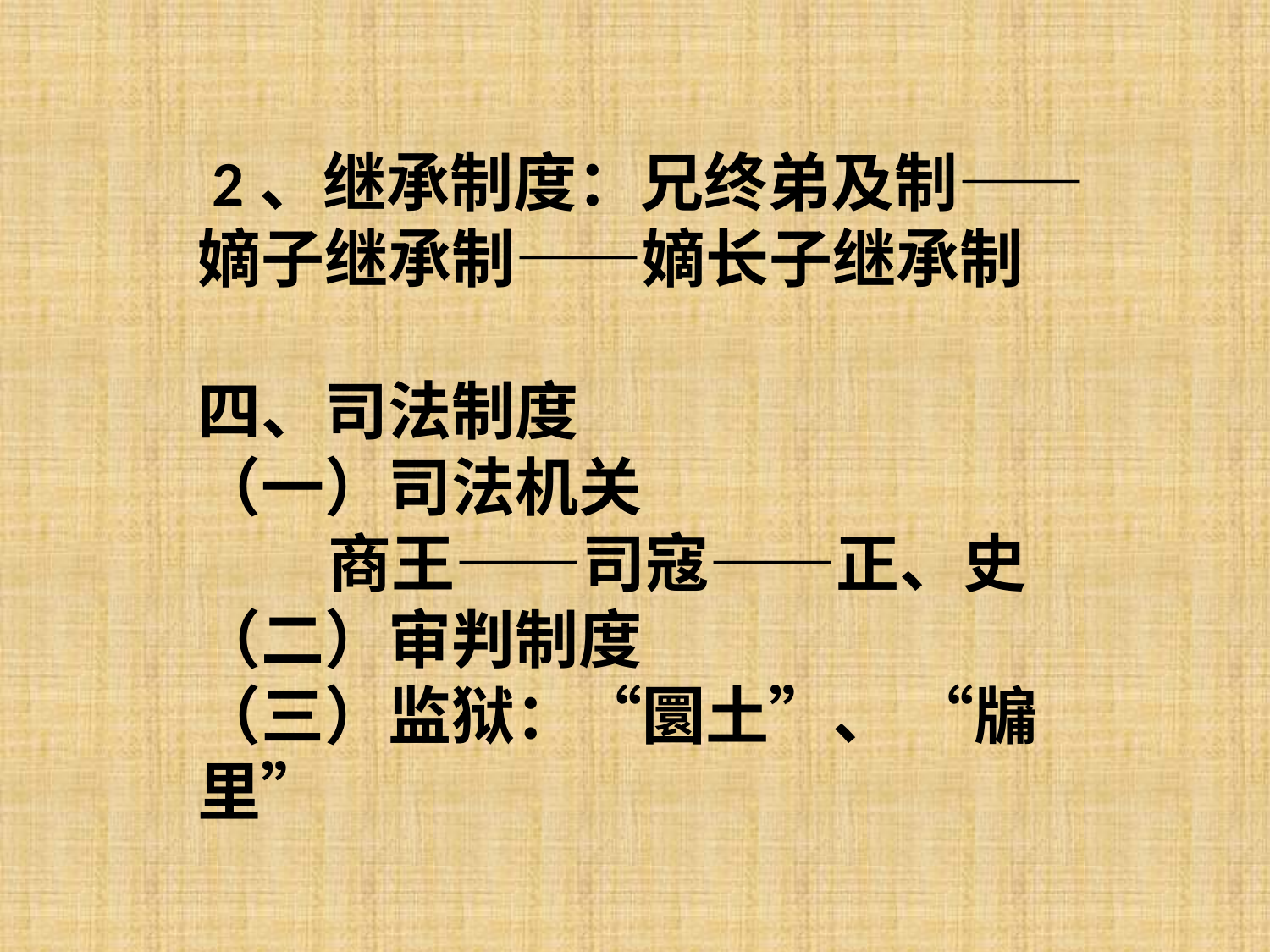

2、继承制度：兄终弟及制——嫡子继承制——嫡长子继承制

四、司法制度
（一）司法机关
        商王——司寇——正、史
（二）审判制度
（三）监狱：“圜土”、 “牖里”